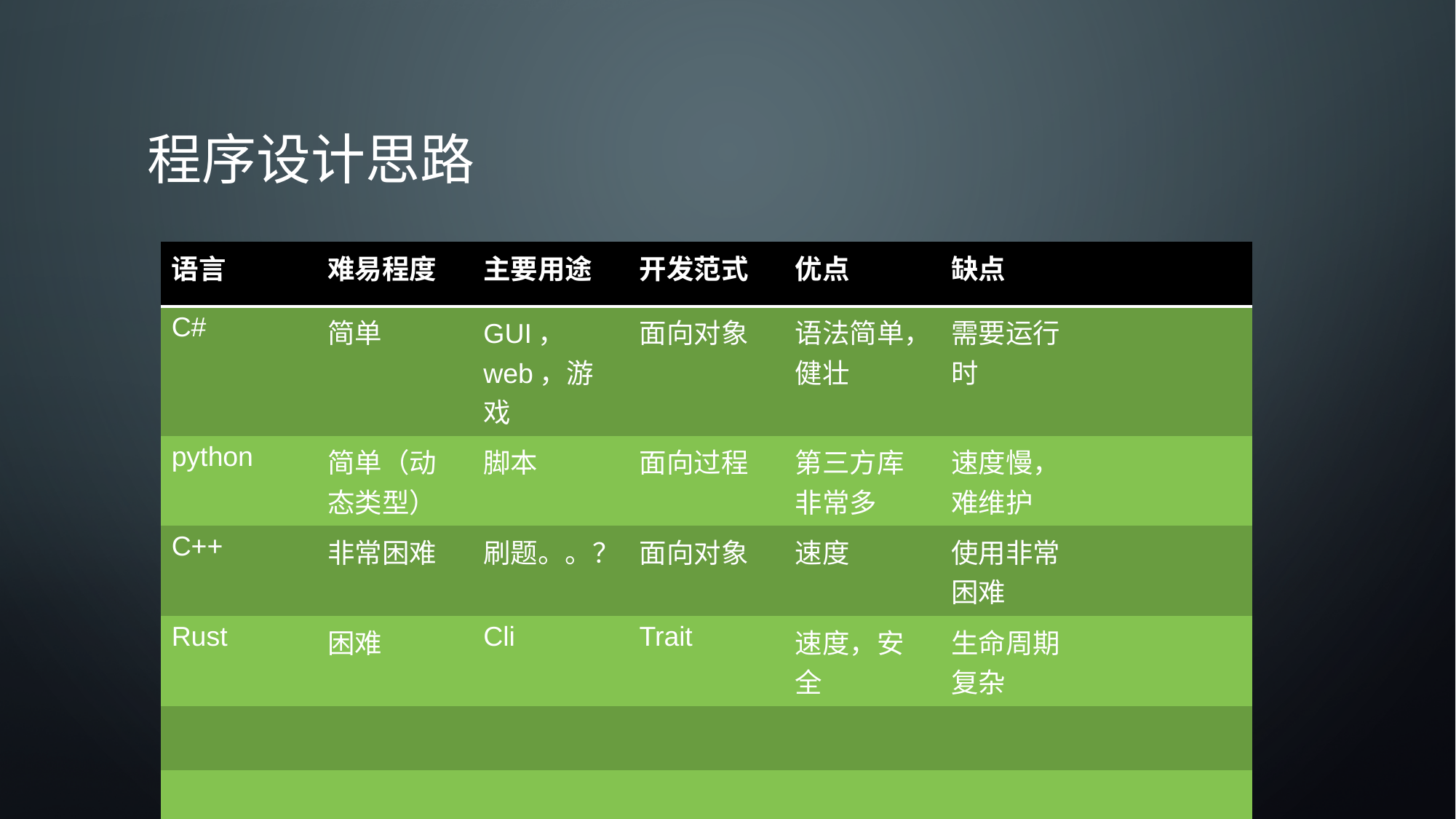

# 程序设计思路
| 语言 | 难易程度 | 主要用途 | 开发范式 | 优点 | 缺点 |  |
| --- | --- | --- | --- | --- | --- | --- |
| C# | 简单 | GUI， web，游戏 | 面向对象 | 语法简单，健壮 | 需要运行时 |  |
| python | 简单（动态类型） | 脚本 | 面向过程 | 第三方库非常多 | 速度慢，难维护 |  |
| C++ | 非常困难 | 刷题。。？ | 面向对象 | 速度 | 使用非常困难 |  |
| Rust | 困难 | Cli | Trait | 速度，安全 | 生命周期复杂 |  |
|  |  |  |  |  |  |  |
|  |  |  |  |  |  |  |